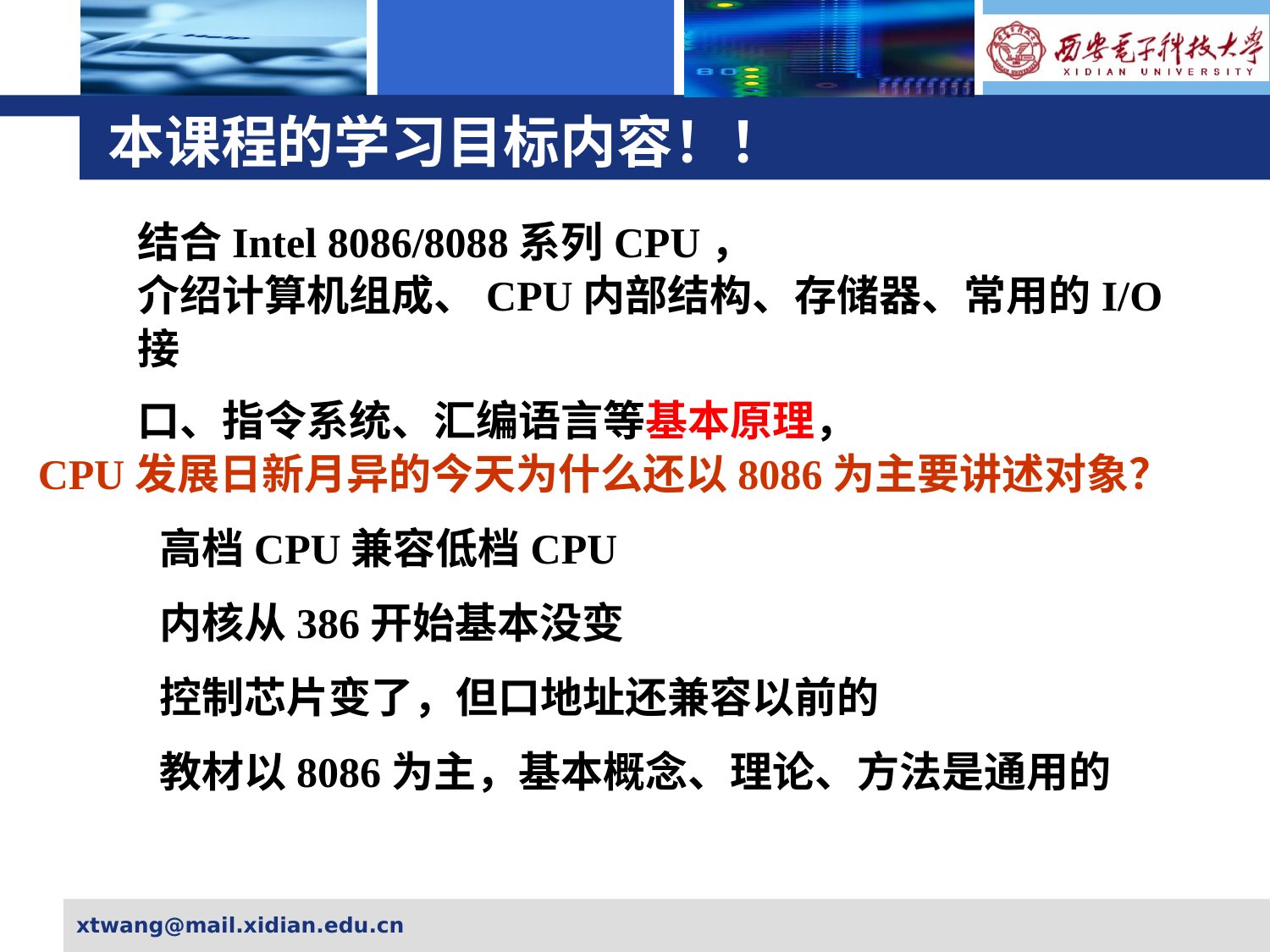

# 本课程的学习目标内容！！

结合Intel 8086/8088系列CPU，
介绍计算机组成、CPU内部结构、存储器、常用的I/O接

口、指令系统、汇编语言等基本原理，
CPU发展日新月异的今天为什么还以8086为主要讲述对象？
     高档CPU兼容低档CPU
     内核从386开始基本没变
     控制芯片变了，但口地址还兼容以前的
     教材以8086为主，基本概念、理论、方法是通用的
xtwang@mail.xidian.edu.cn